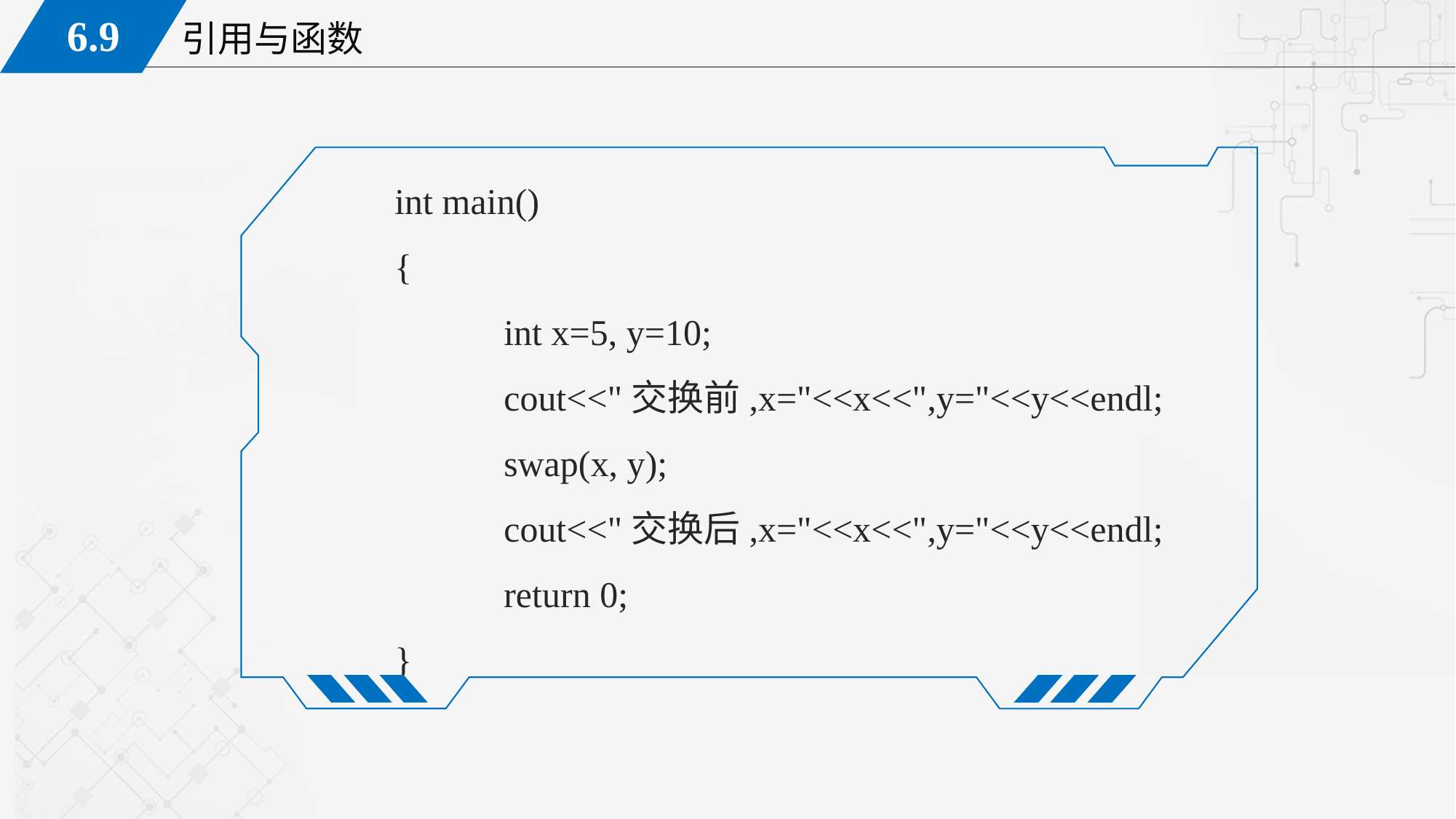

int main()
	{
		int x=5, y=10;
		cout<<"交换前,x="<<x<<",y="<<y<<endl;
		swap(x, y);
		cout<<"交换后,x="<<x<<",y="<<y<<endl;
		return 0;
	}